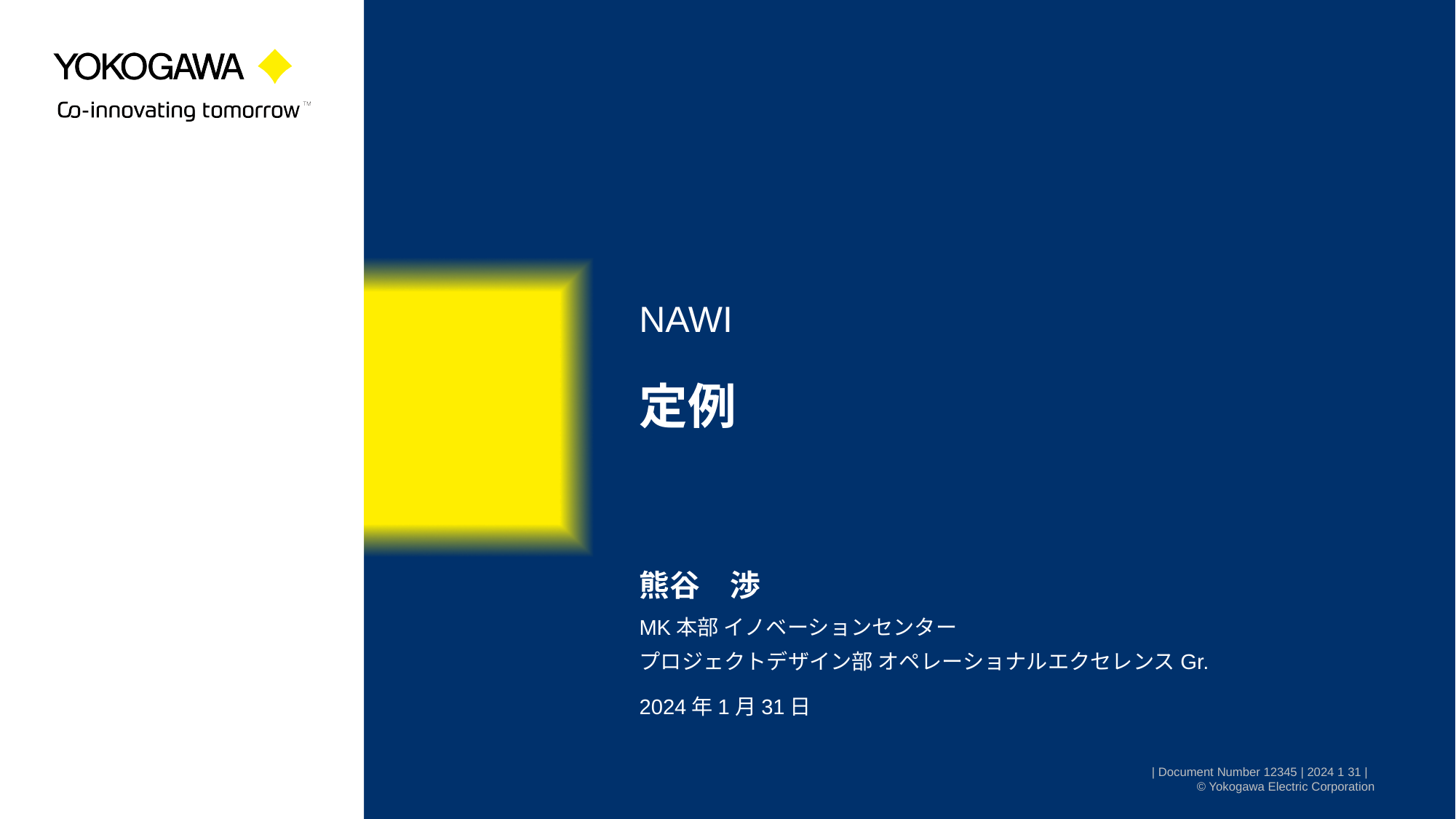

NAWI
# 定例
熊谷　渉
MK本部 イノベーションセンター
プロジェクトデザイン部 オペレーショナルエクセレンスGr.
2024年1月31日